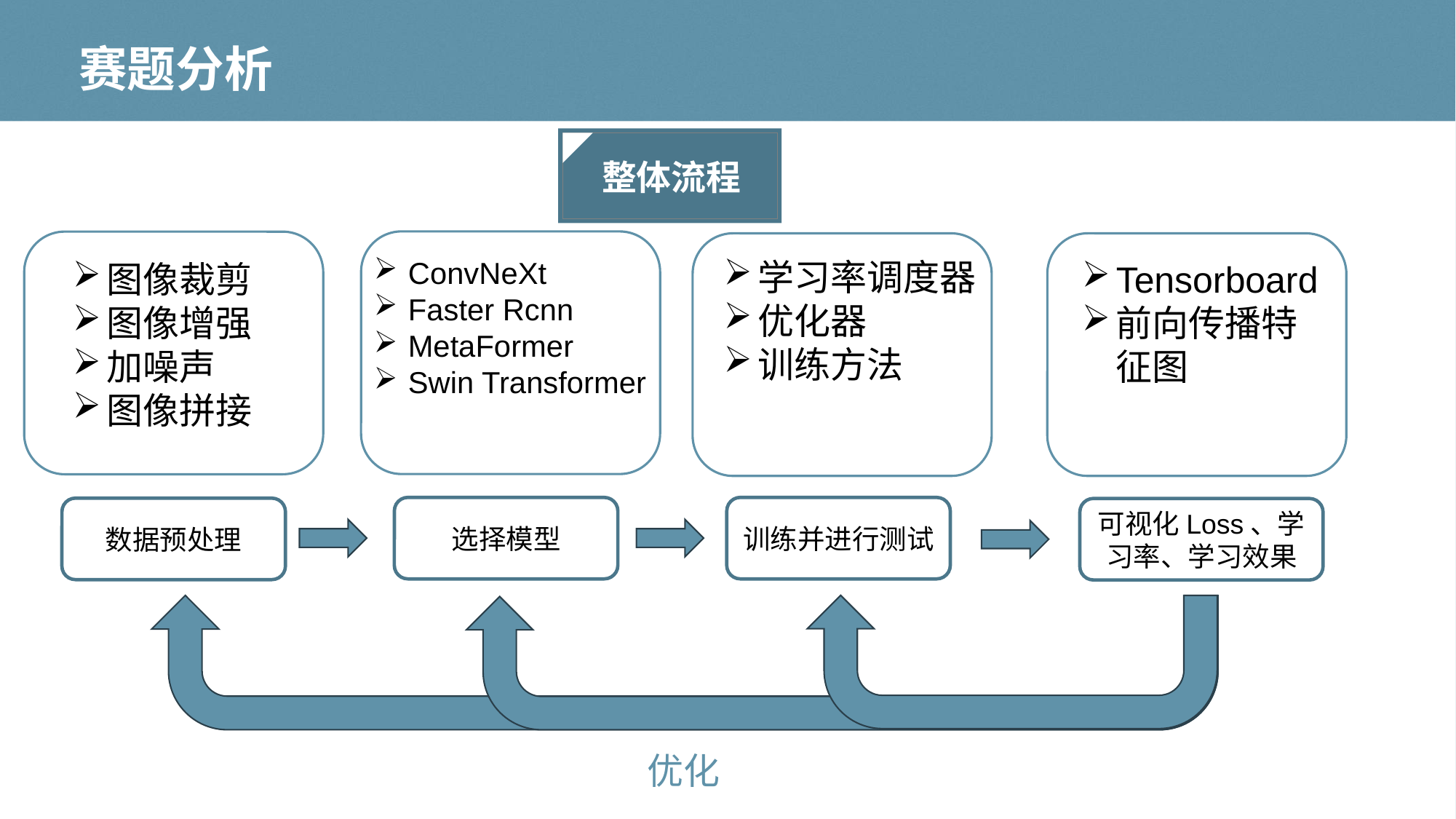

# 赛题分析

整体流程

ConvNeXt
Faster Rcnn
MetaFormer
Swin Transformer

学习率调度器
优化器
训练方法

图像裁剪
图像增强
加噪声
图像拼接

Tensorboard
前向传播特征图
选择模型
训练并进行测试
数据预处理
可视化Loss、学习率、学习效果

优化